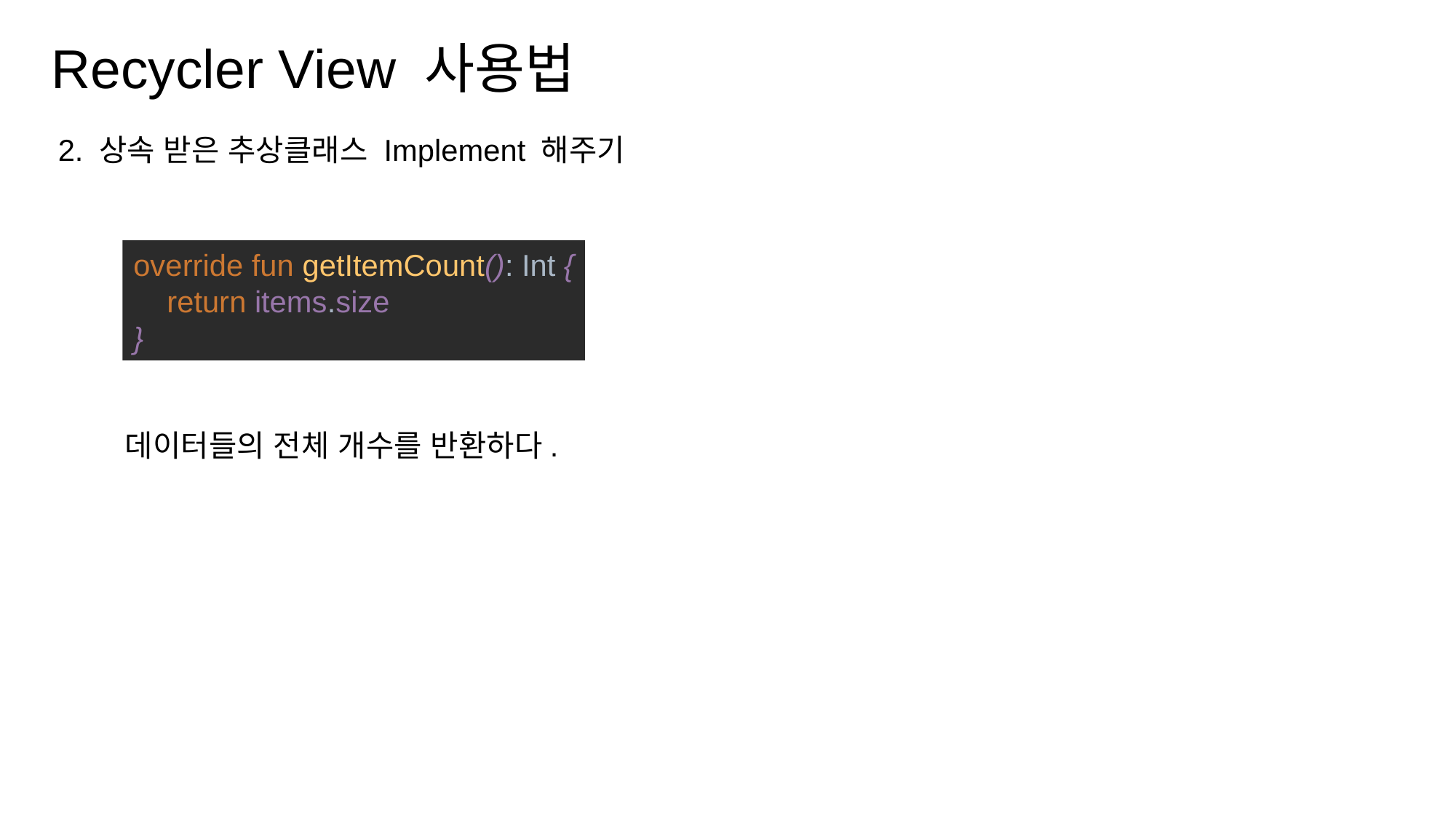

Recycler View 사용법
나눔스퀘어OTF ExtraBold
2. 상속 받은 추상클래스 Implement 해주기
나눔스퀘어OTF Bold
나눔스퀘어OTF
override fun getItemCount(): Int {
    return items.size
}
나눔스퀘어_ac ExtraBold
나눔스퀘어_ac Bold
나눔스퀘어_ac
데이터들의 전체 개수를 반환하다.
나눔스퀘어 ExtraBold
나눔스퀘어 Bold
나눔스퀘어
XML
나눔스퀘어 Light
Kotlin